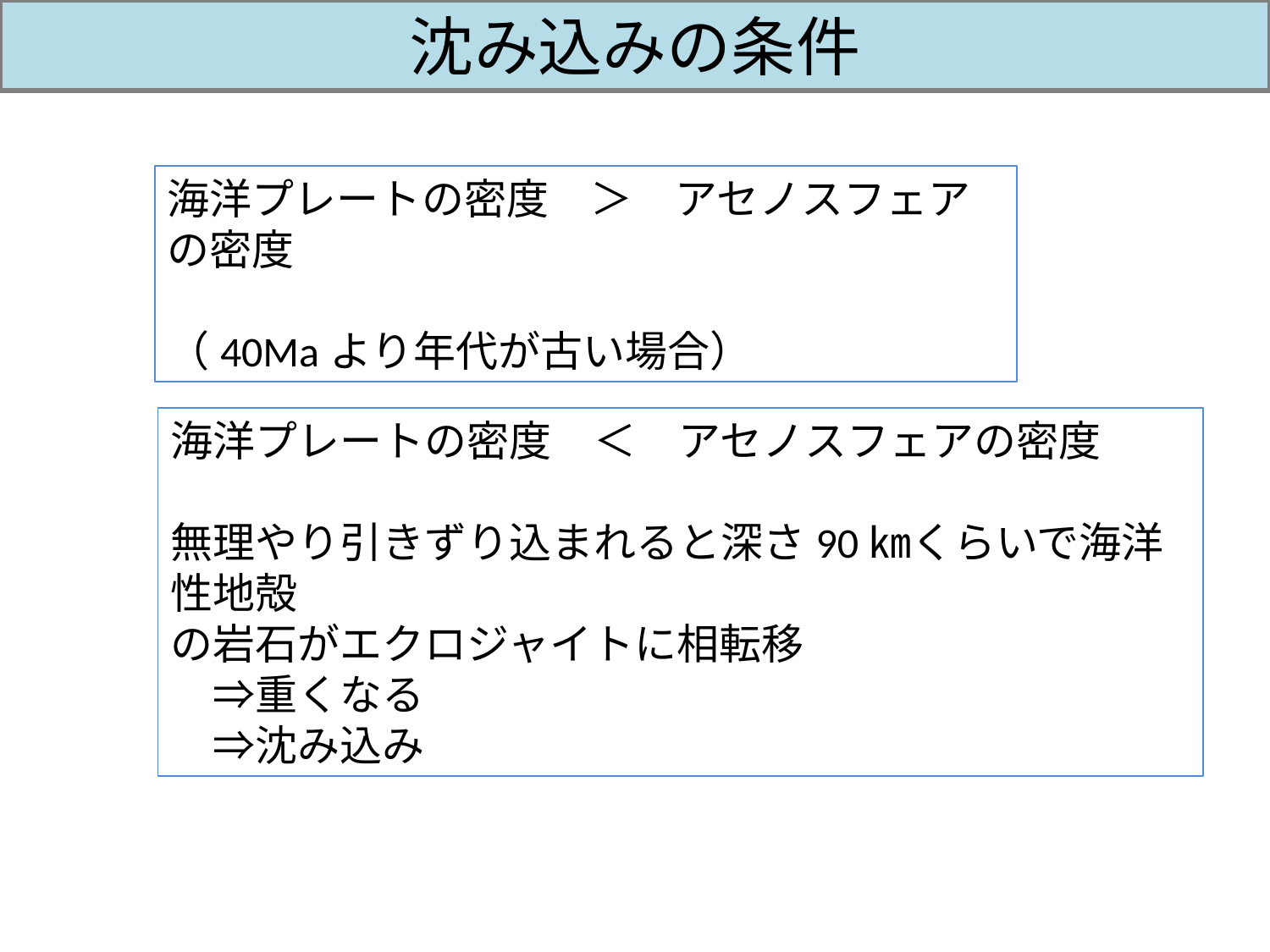

# 沈み込みの条件
海洋プレートの密度　＞　アセノスフェアの密度

（40Maより年代が古い場合）
海洋プレートの密度　＜　アセノスフェアの密度

無理やり引きずり込まれると深さ90㎞くらいで海洋性地殻
の岩石がエクロジャイトに相転移
　⇒重くなる
　⇒沈み込み